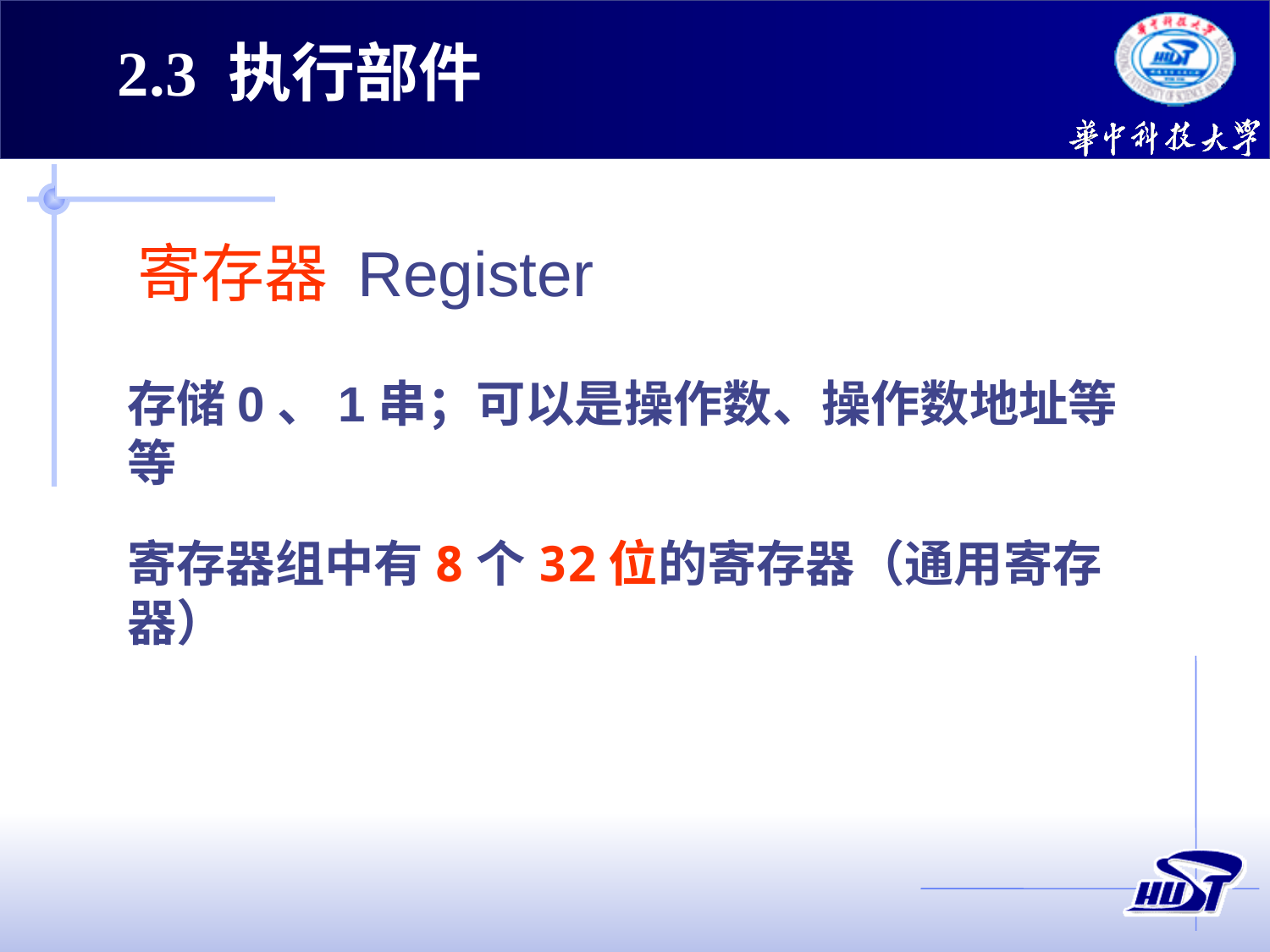

2.3 执行部件
寄存器 Register
存储0、1串；可以是操作数、操作数地址等等
寄存器组中有8个32位的寄存器（通用寄存器）